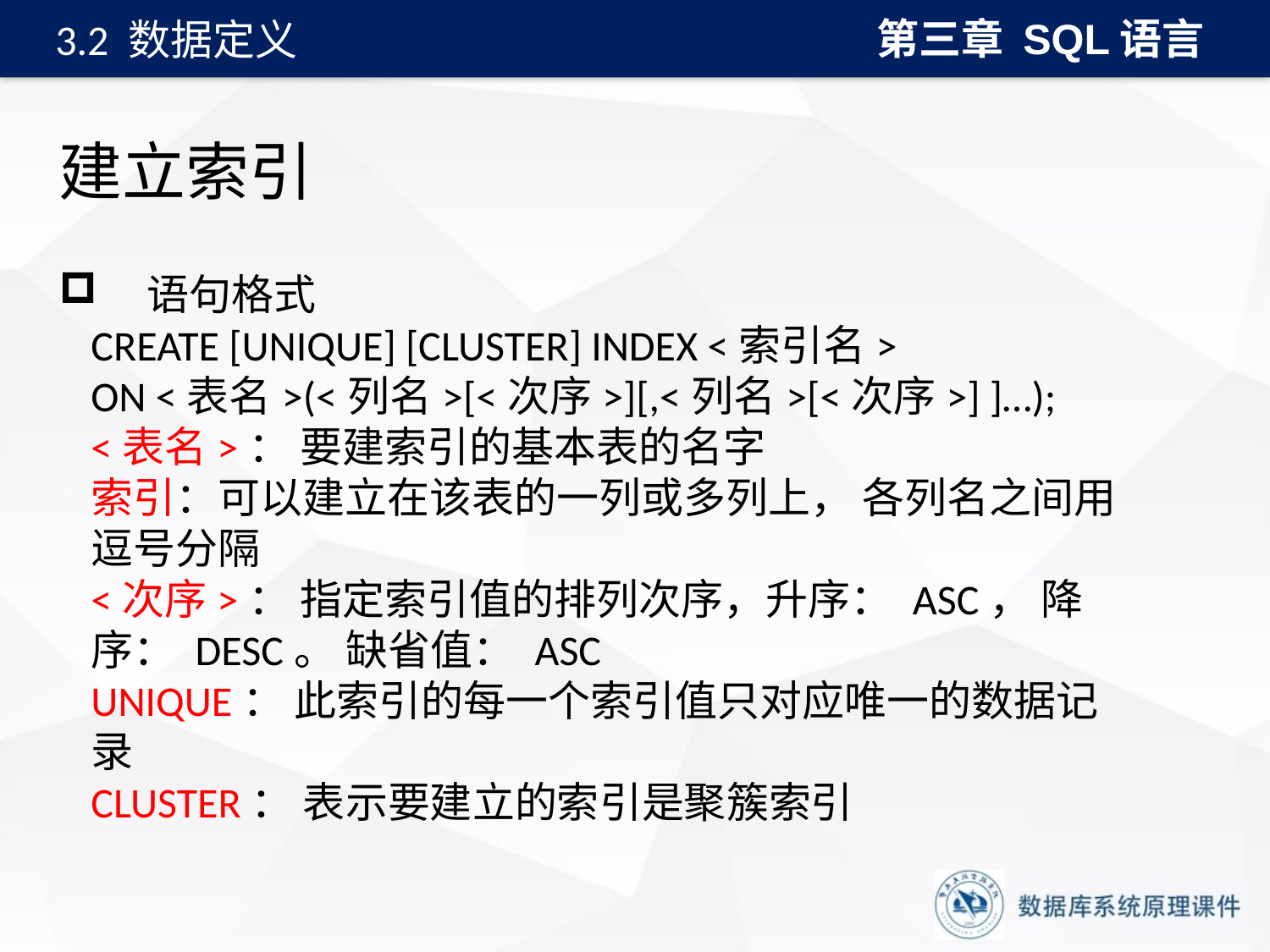

第三章 SQL语言
3.2 数据定义
# 建立索引
    语句格式
CREATE [UNIQUE] [CLUSTER] INDEX <索引名>
ON <表名>(<列名>[<次序>][,<列名>[<次序>] ]…);
<表名>： 要建索引的基本表的名字
索引：可以建立在该表的一列或多列上， 各列名之间用逗号分隔
<次序>： 指定索引值的排列次序，升序： ASC， 降序： DESC。 缺省值： ASC
UNIQUE： 此索引的每一个索引值只对应唯一的数据记录
CLUSTER： 表示要建立的索引是聚簇索引